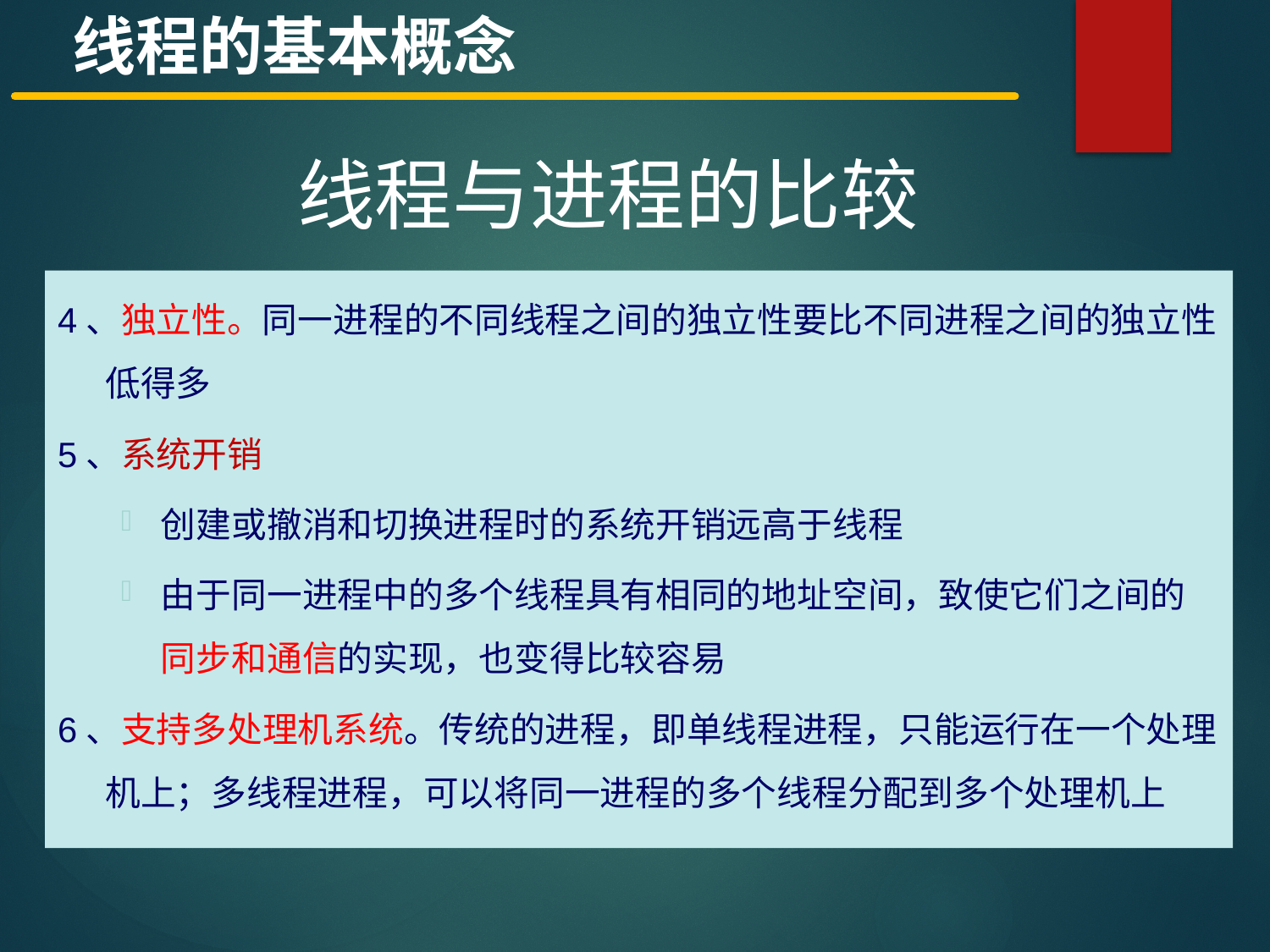

线程的基本概念
线程与进程的比较
4、独立性。同一进程的不同线程之间的独立性要比不同进程之间的独立性低得多
5、系统开销
创建或撤消和切换进程时的系统开销远高于线程
由于同一进程中的多个线程具有相同的地址空间，致使它们之间的同步和通信的实现，也变得比较容易
6、支持多处理机系统。传统的进程，即单线程进程，只能运行在一个处理机上；多线程进程，可以将同一进程的多个线程分配到多个处理机上